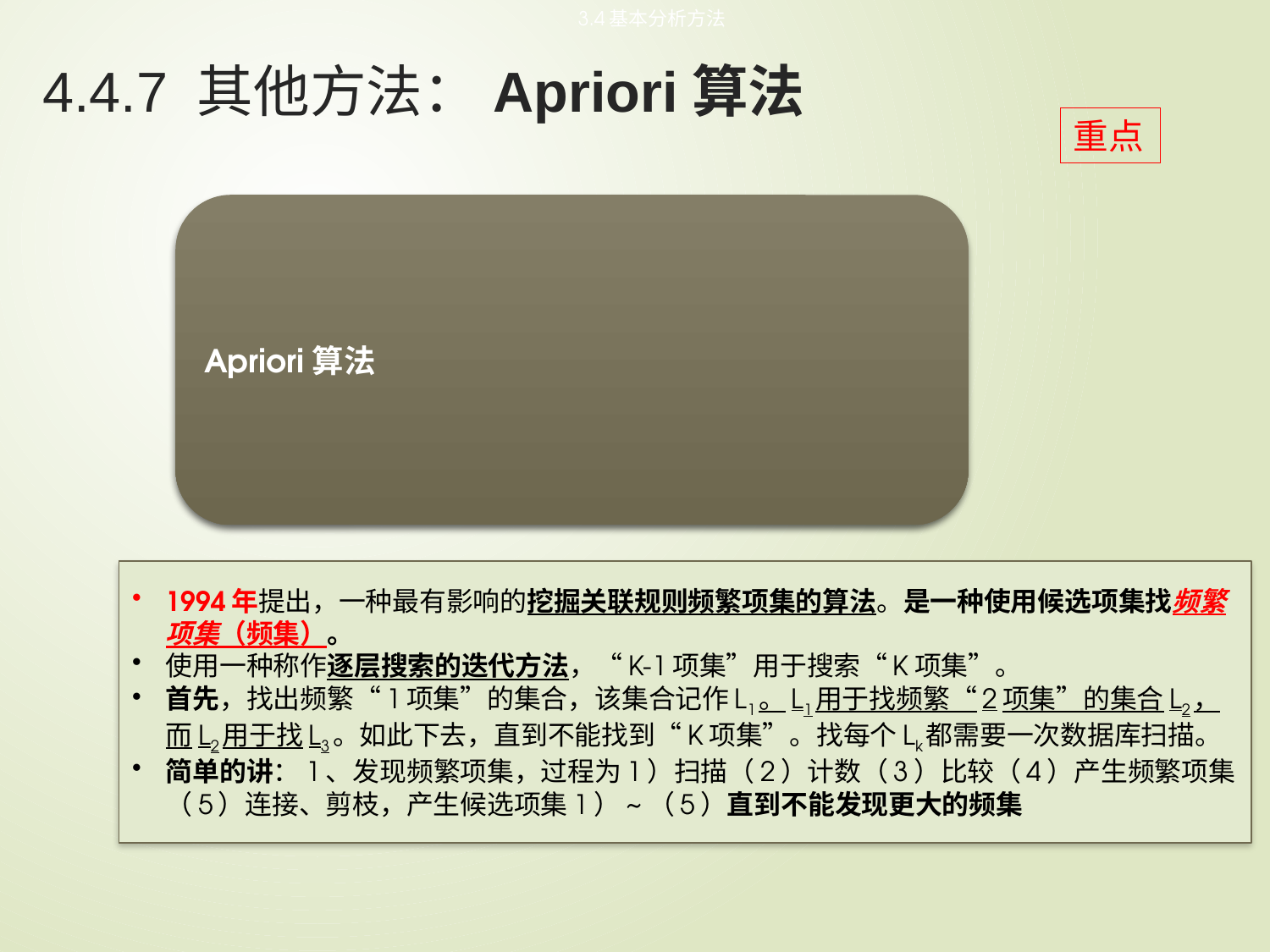

3.4基本分析方法
# 4.4.7 其他方法：Apriori算法
重点
Apriori算法
使用一种称作逐层搜索的迭代方法，“K-1项集”用于搜索“K项集”。
首先，找出频繁“1项集”的集合，该集合记作L1。L1用于找频繁“2项集”的集合L2，而L2用于找L3。如此下去，直到不能找到“K项集”。找每个Lk都需要一次数据库扫描。
简单的讲：1、发现频繁项集，过程为1）扫描（2）计数（3）比较（4）产生频繁项集（5）连接、剪枝，产生候选项集1）~（5）直到不能发现更大的频集
1994年提出，一种最有影响的挖掘关联规则频繁项集的算法。是一种使用候选项集找频繁项集（频集）。